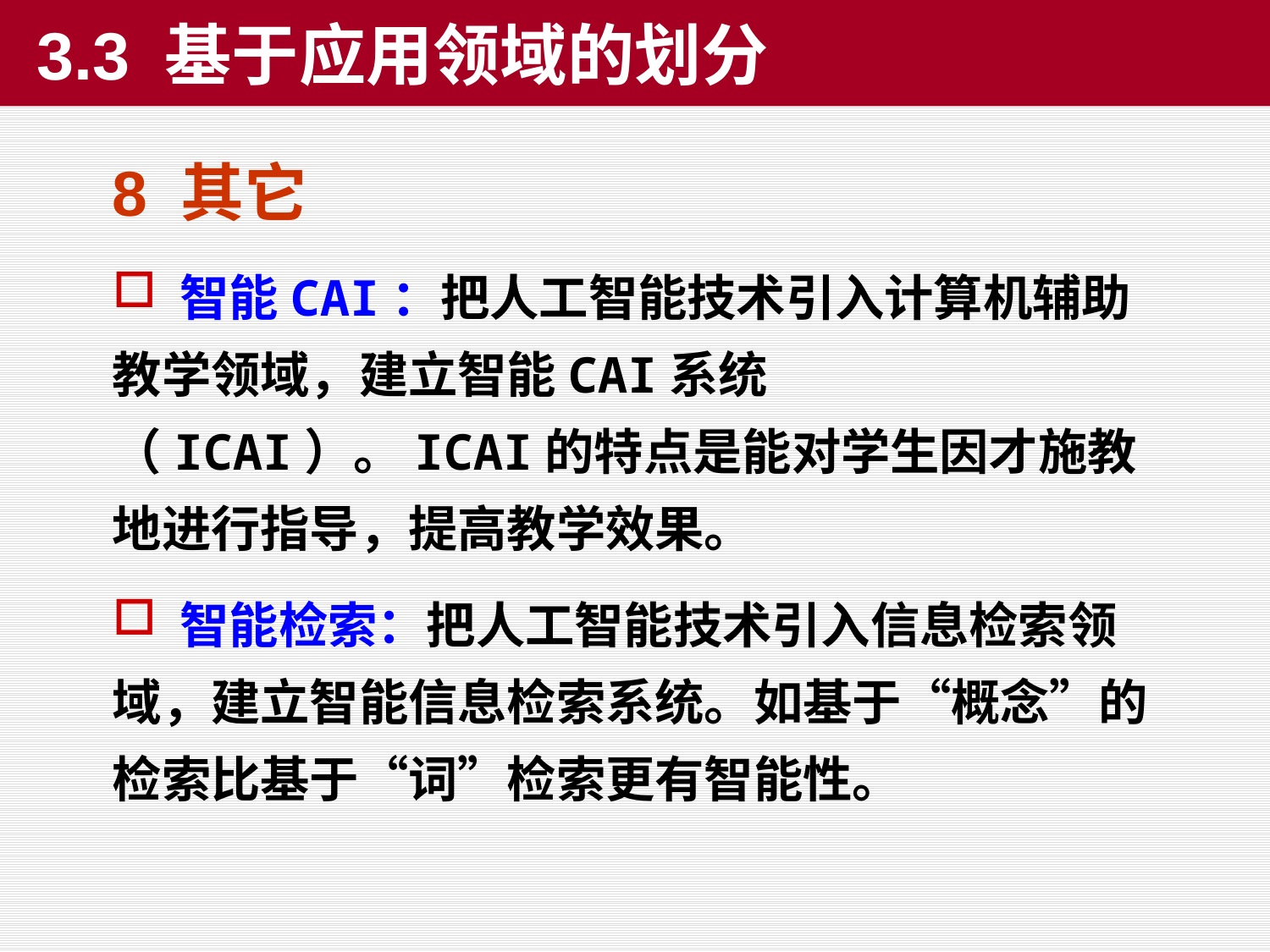

3.3 基于应用领域的划分
8 其它
 智能CAI：把人工智能技术引入计算机辅助教学领域，建立智能CAI系统（ICAI）。ICAI的特点是能对学生因才施教地进行指导，提高教学效果。
 智能检索：把人工智能技术引入信息检索领域，建立智能信息检索系统。如基于“概念”的检索比基于“词”检索更有智能性。